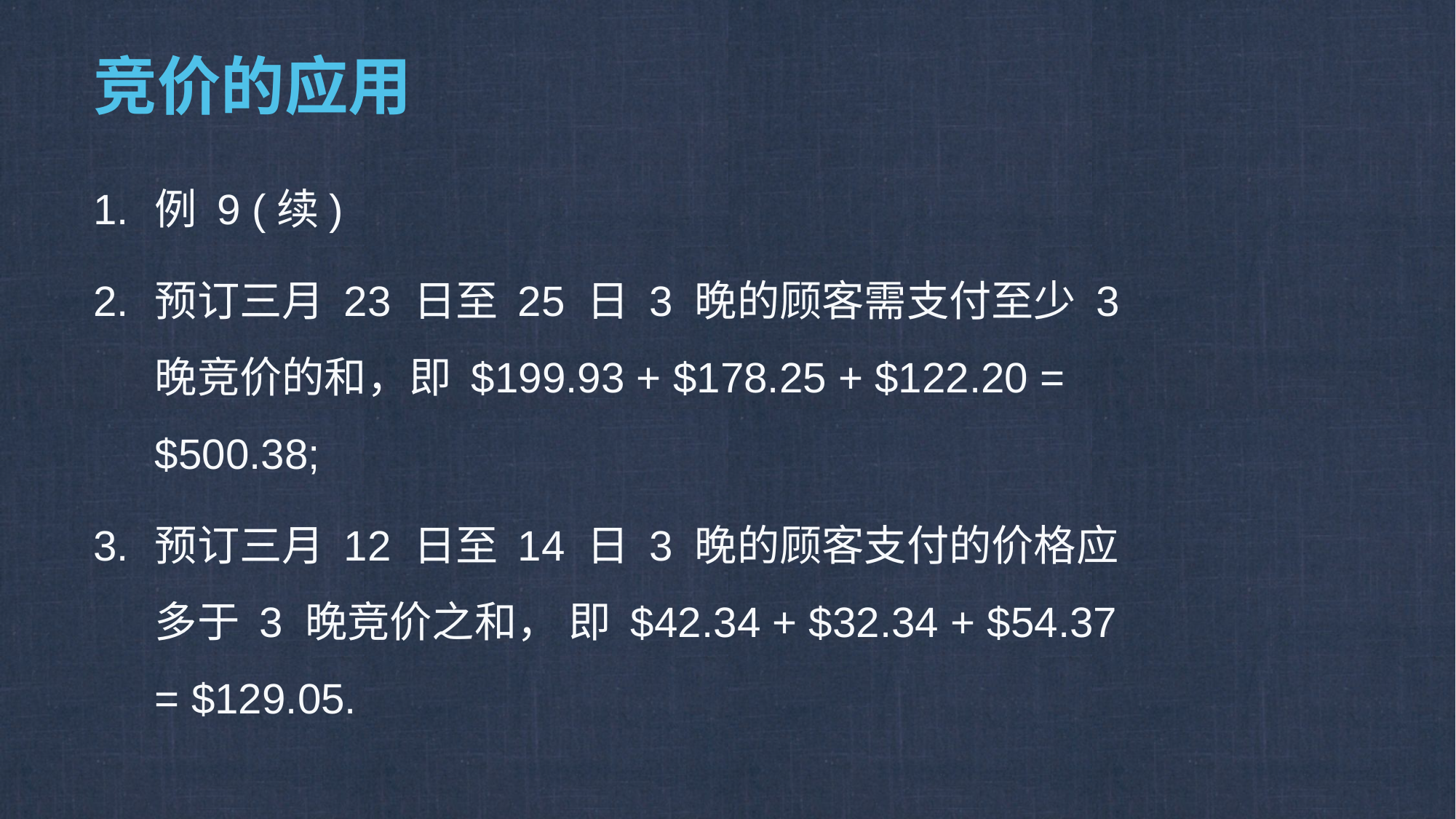

# 竞价的应用
例 9 (续)
预订三月 23 日至 25 日 3 晚的顾客需支付至少 3 晚竞价的和，即 $199.93 + $178.25 + $122.20 = $500.38;
预订三月 12 日至 14 日 3 晚的顾客支付的价格应多于 3 晚竞价之和， 即 $42.34 + $32.34 + $54.37 = $129.05.